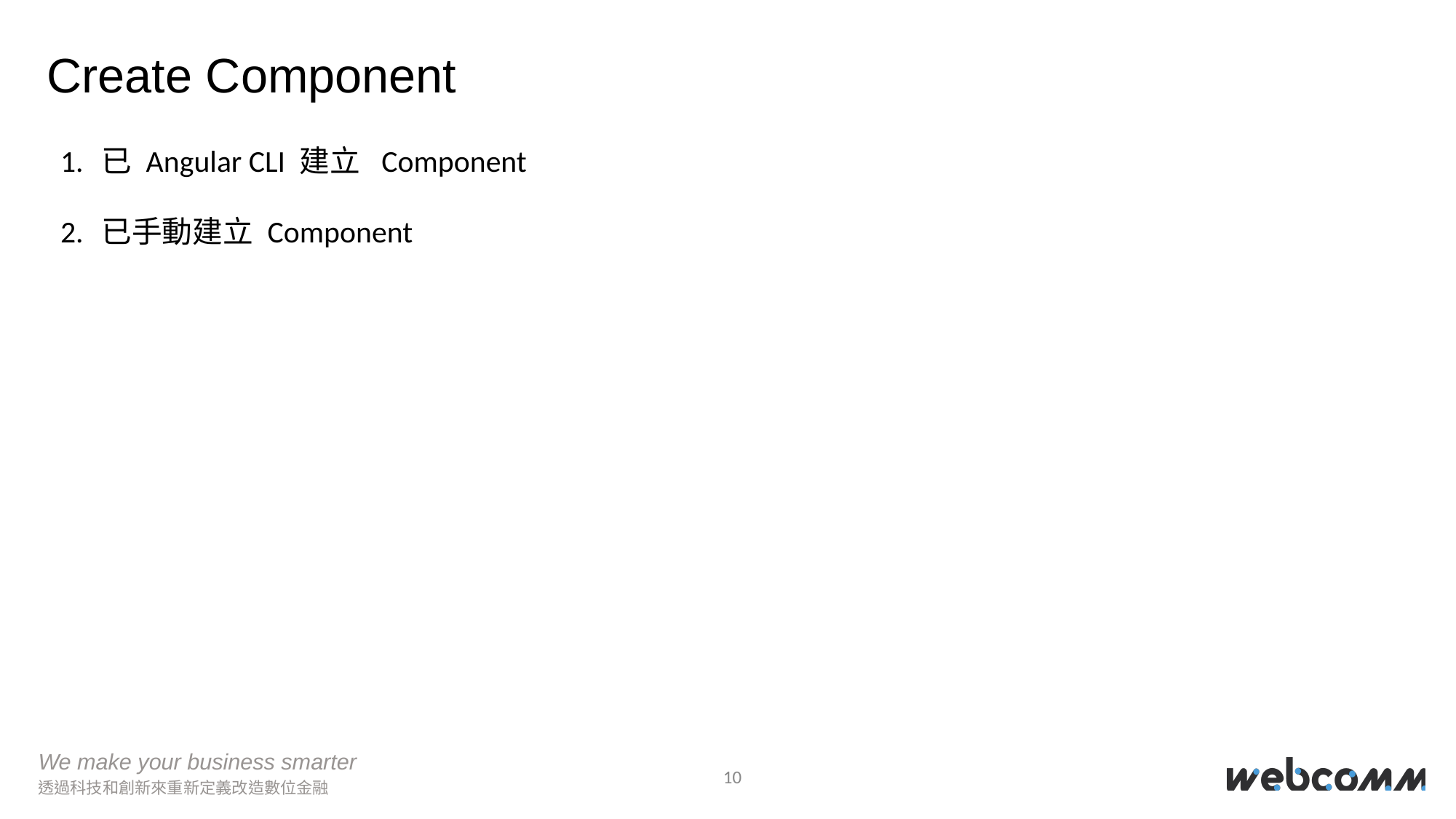

Create Component
已 Angular CLI 建立  Component
已手動建立 Component